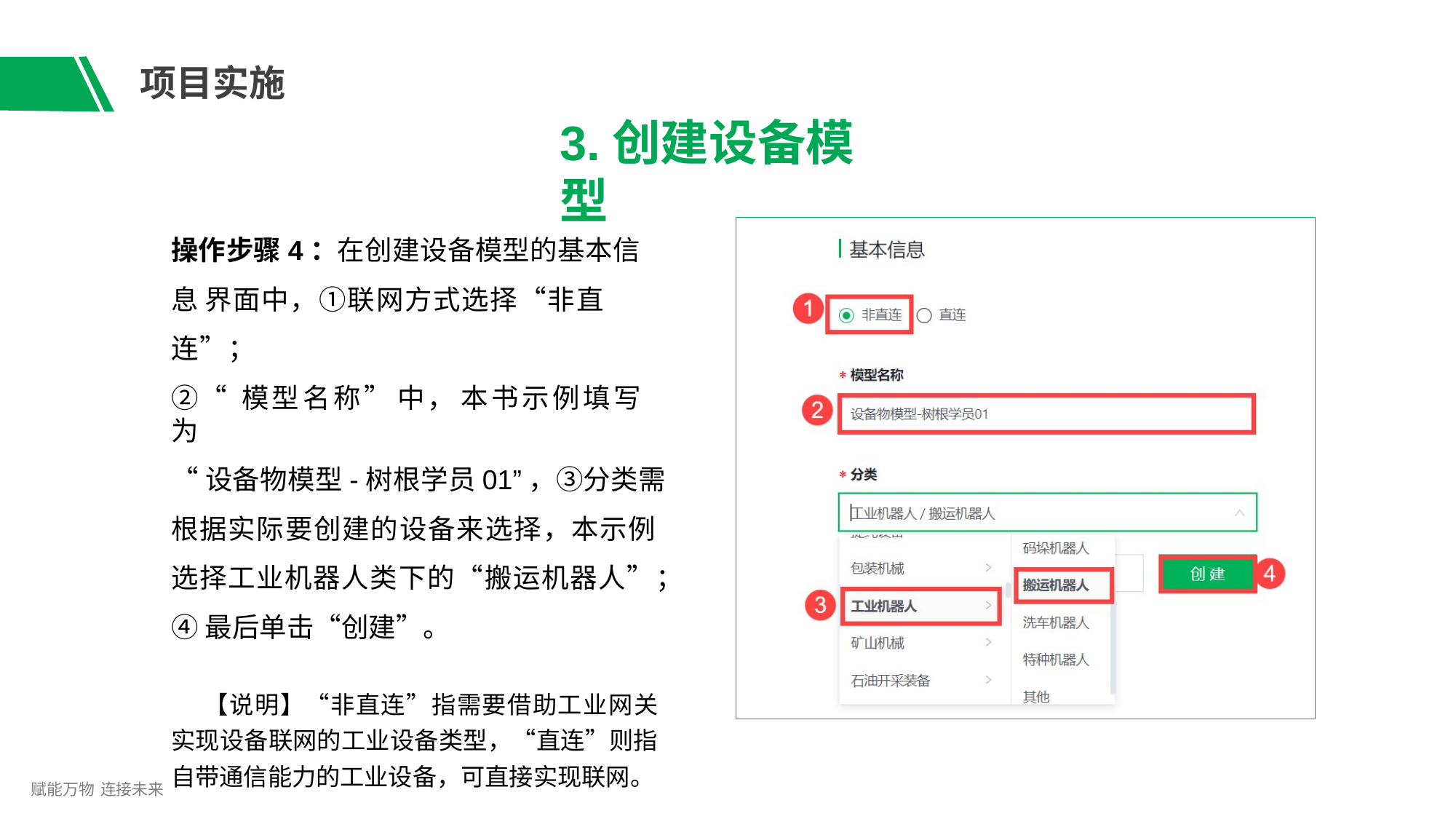

# 项目实施
3.创建设备模型
操作步骤4：在创建设备模型的基本信息 界面中，①联网方式选择“非直连”；
②“ 模型名称” 中， 本书示例填写为
“设备物模型-树根学员01”，③分类需 根据实际要创建的设备来选择，本示例 选择工业机器人类下的“搬运机器人”；
④最后单击“创建”。

【说明】“非直连”指需要借助工业网关 实现设备联网的工业设备类型，“直连”则指 自带通信能力的工业设备，可直接实现联网。

赋能万物 连接未来